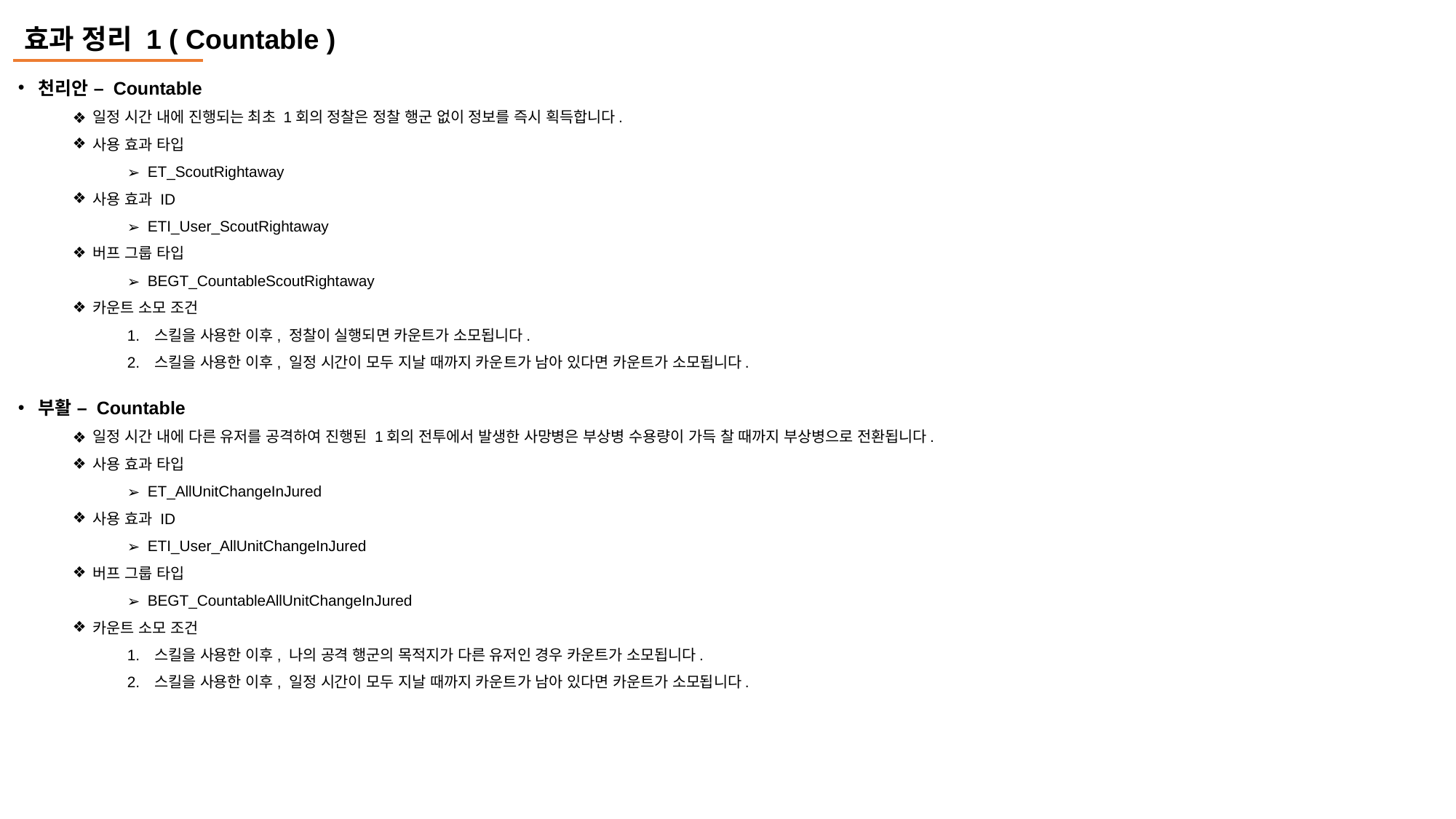

효과 정리 1 ( Countable )
천리안 – Countable
일정 시간 내에 진행되는 최초 1회의 정찰은 정찰 행군 없이 정보를 즉시 획득합니다.
사용 효과 타입
ET_ScoutRightaway
사용 효과 ID
ETI_User_ScoutRightaway
버프 그룹 타입
BEGT_CountableScoutRightaway
카운트 소모 조건
스킬을 사용한 이후, 정찰이 실행되면 카운트가 소모됩니다.
스킬을 사용한 이후, 일정 시간이 모두 지날 때까지 카운트가 남아 있다면 카운트가 소모됩니다.
부활 – Countable
일정 시간 내에 다른 유저를 공격하여 진행된 1회의 전투에서 발생한 사망병은 부상병 수용량이 가득 찰 때까지 부상병으로 전환됩니다.
사용 효과 타입
ET_AllUnitChangeInJured
사용 효과 ID
ETI_User_AllUnitChangeInJured
버프 그룹 타입
BEGT_CountableAllUnitChangeInJured
카운트 소모 조건
스킬을 사용한 이후, 나의 공격 행군의 목적지가 다른 유저인 경우 카운트가 소모됩니다.
스킬을 사용한 이후, 일정 시간이 모두 지날 때까지 카운트가 남아 있다면 카운트가 소모됩니다.